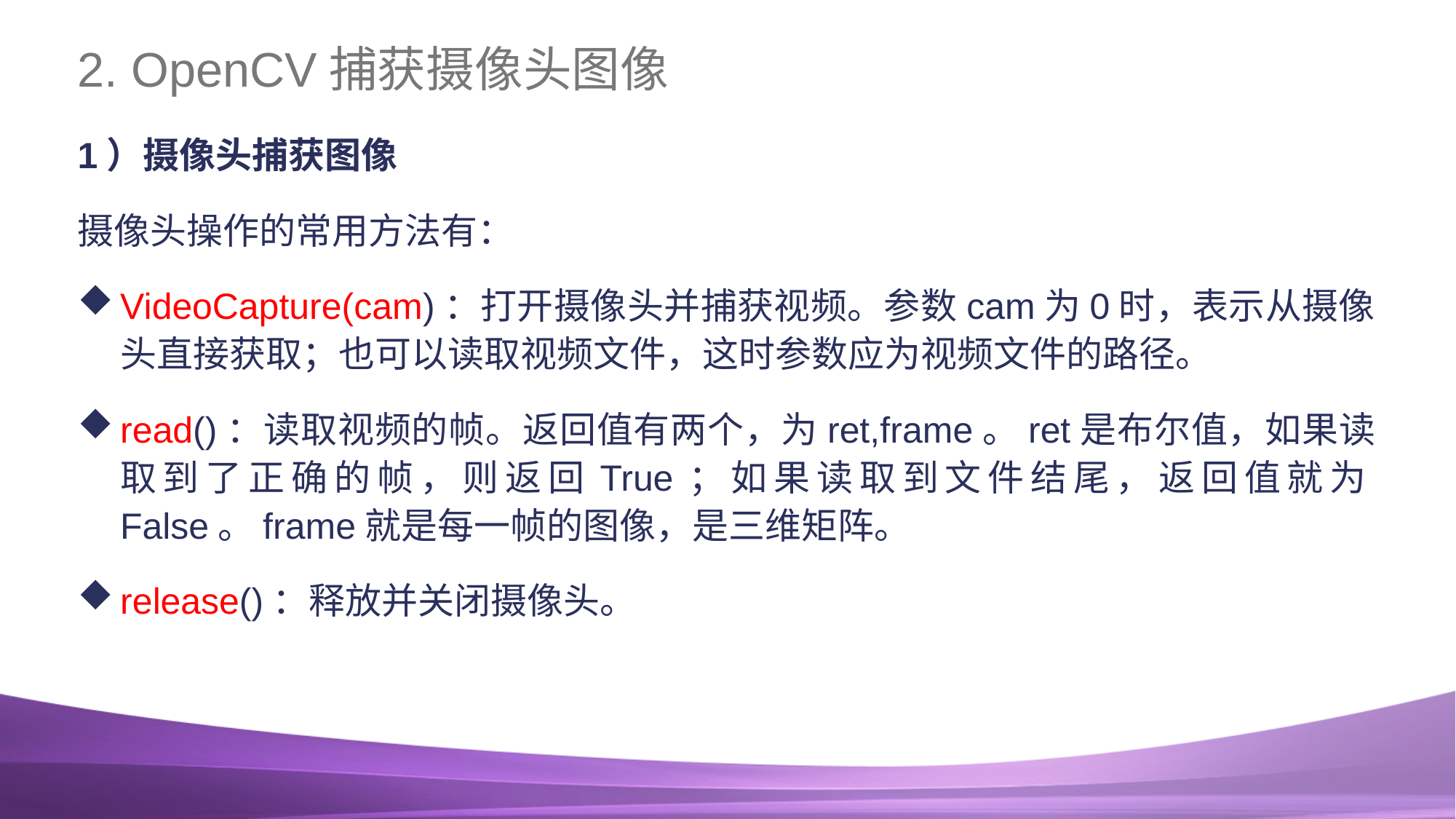

# 2. OpenCV捕获摄像头图像
1）摄像头捕获图像
摄像头操作的常用方法有：
VideoCapture(cam)：打开摄像头并捕获视频。参数cam为0时，表示从摄像头直接获取；也可以读取视频文件，这时参数应为视频文件的路径。
read()：读取视频的帧。返回值有两个，为ret,frame。ret是布尔值，如果读取到了正确的帧，则返回True；如果读取到文件结尾，返回值就为False。frame就是每一帧的图像，是三维矩阵。
release()：释放并关闭摄像头。